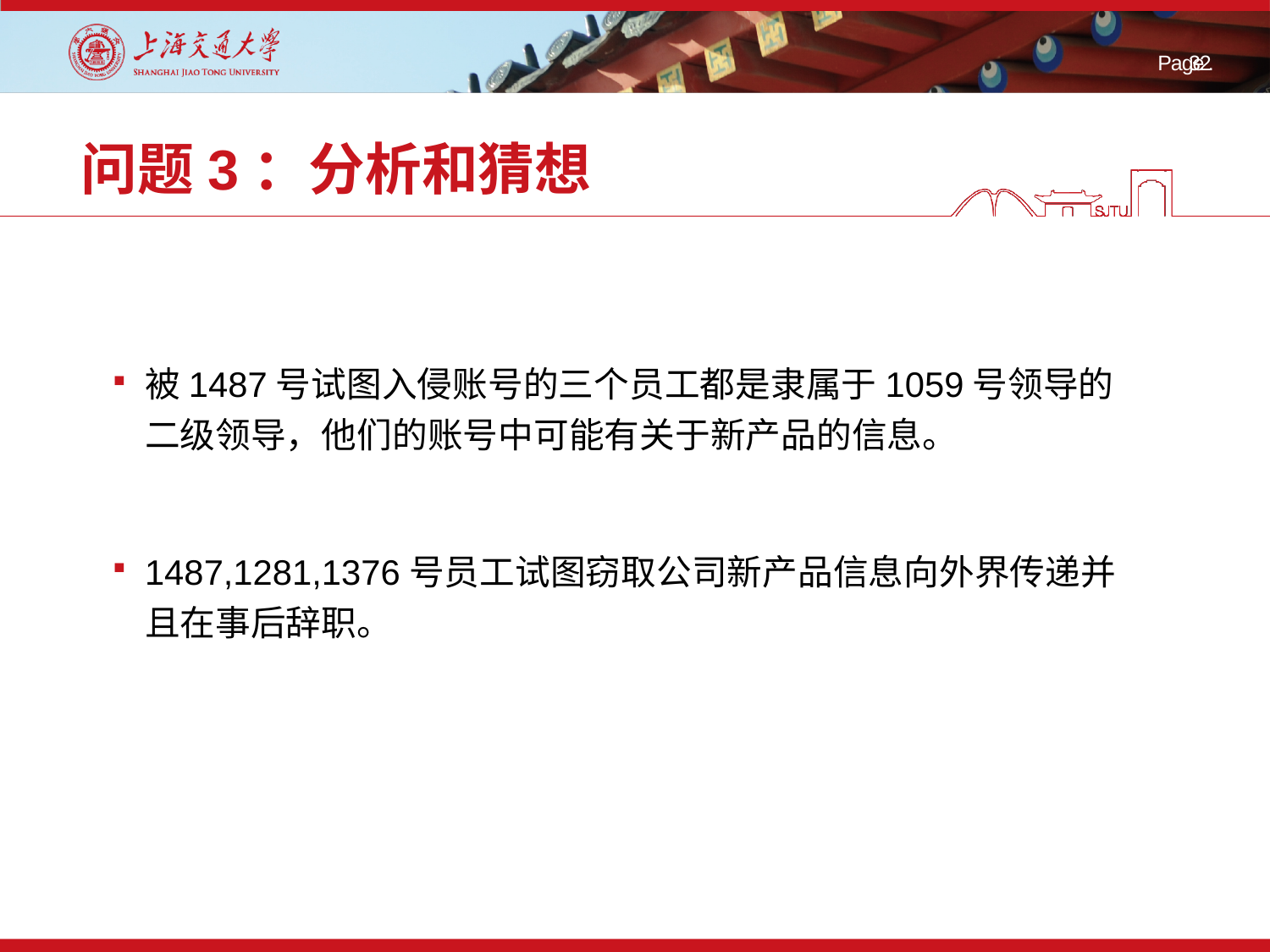

# 问题3：分析和猜想
被1487号试图入侵账号的三个员工都是隶属于1059号领导的二级领导，他们的账号中可能有关于新产品的信息。

1487,1281,1376号员工试图窃取公司新产品信息向外界传递并且在事后辞职。